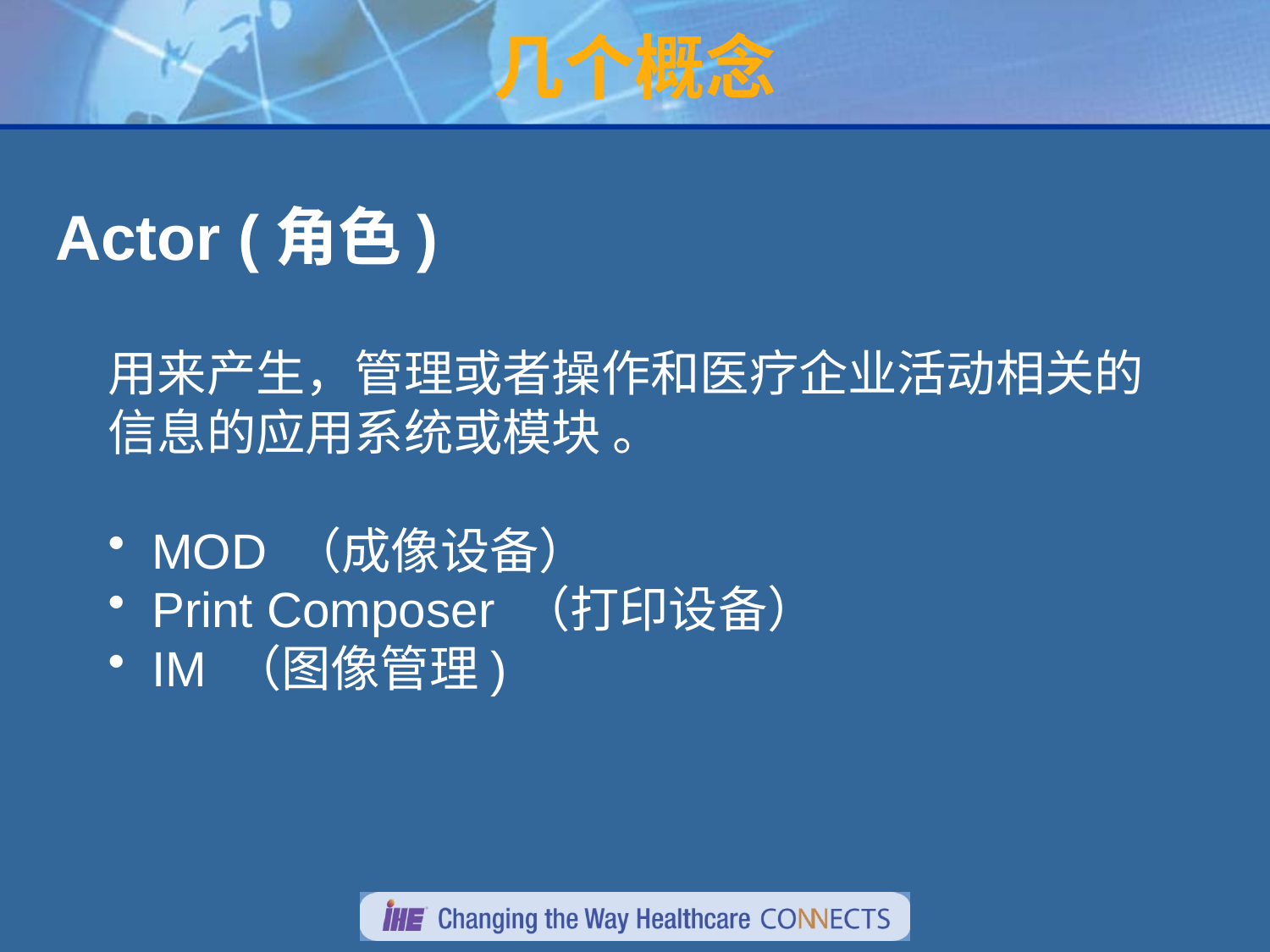

# 几个概念
Actor (角色)
用来产生，管理或者操作和医疗企业活动相关的
信息的应用系统或模块 。

 MOD （成像设备）
 Print Composer （打印设备）
 IM （图像管理)